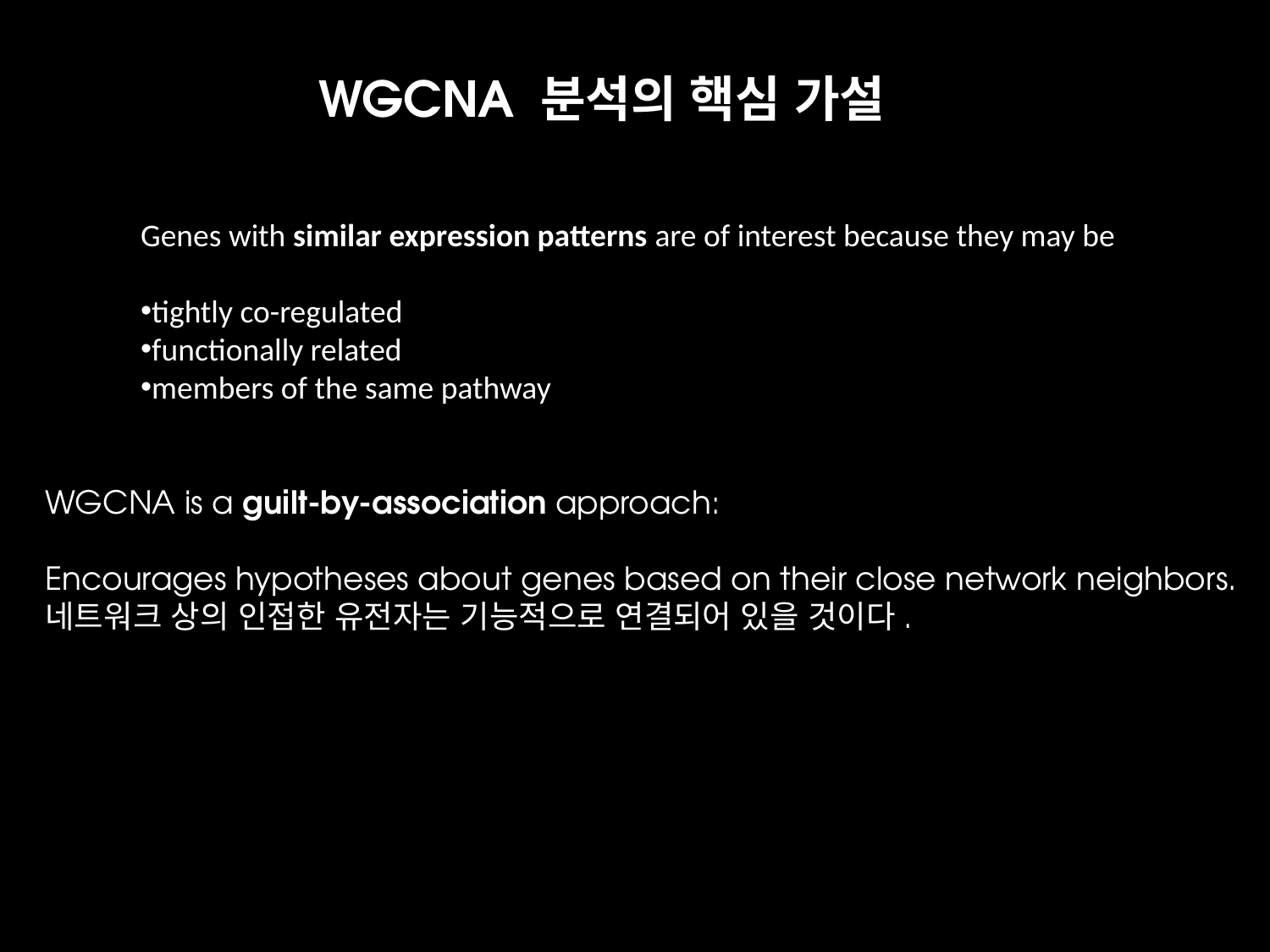

WGCNA 분석의 핵심 가설
Genes with similar expression patterns are of interest because they may be

tightly co-regulated
functionally related
members of the same pathway
WGCNA is a guilt-by-association approach:
Encourages hypotheses about genes based on their close network neighbors.
네트워크 상의 인접한 유전자는 기능적으로 연결되어 있을 것이다.